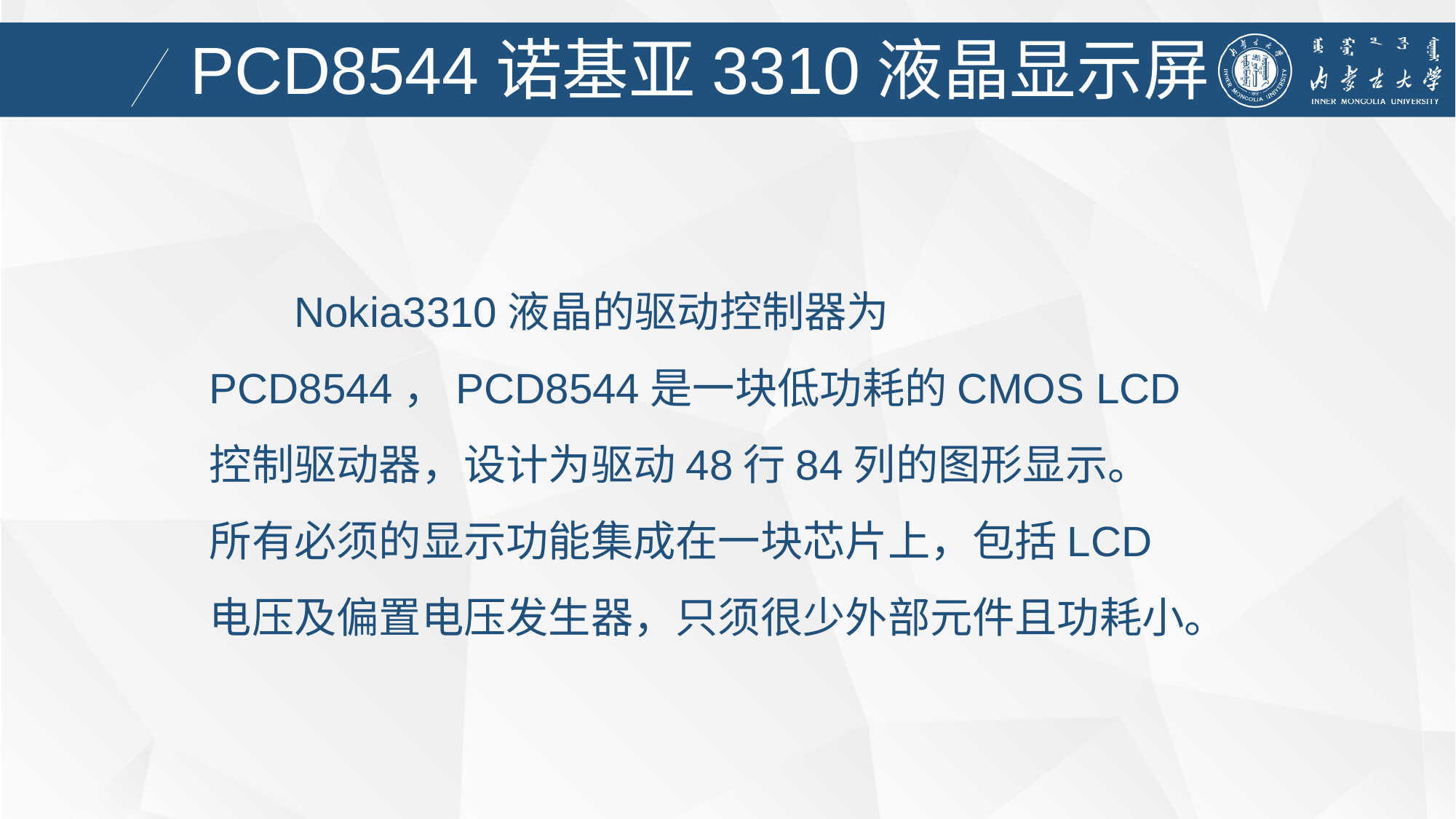

PCD8544诺基亚3310液晶显示屏
Nokia3310液晶的驱动控制器为PCD8544，PCD8544是一块低功耗的CMOS LCD控制驱动器，设计为驱动48行84列的图形显示。所有必须的显示功能集成在一块芯片上，包括LCD电压及偏置电压发生器，只须很少外部元件且功耗小。